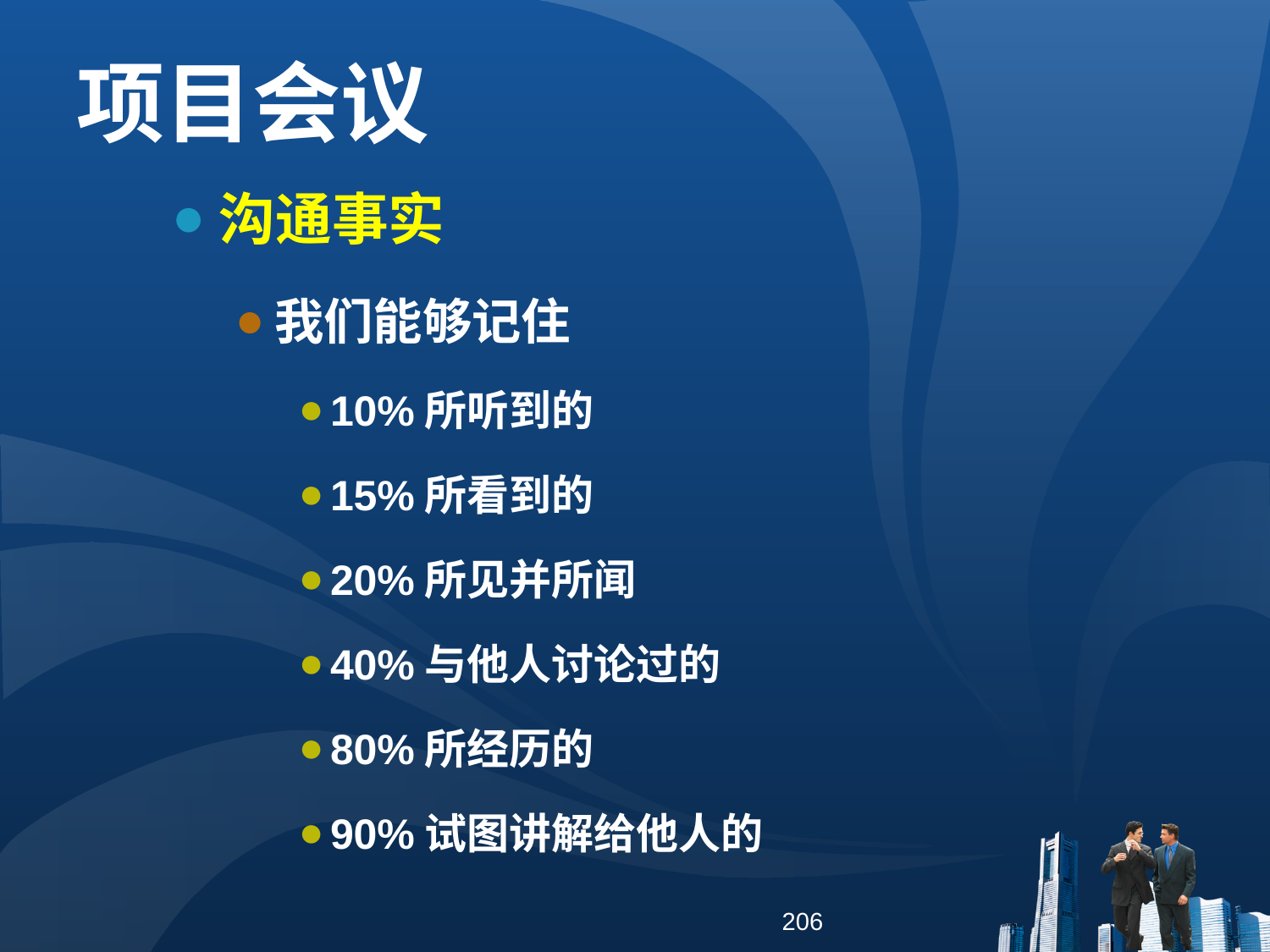

项目会议
沟通事实
我们能够记住
10%所听到的
15%所看到的
20%所见并所闻
40%与他人讨论过的
80%所经历的
90%试图讲解给他人的

206